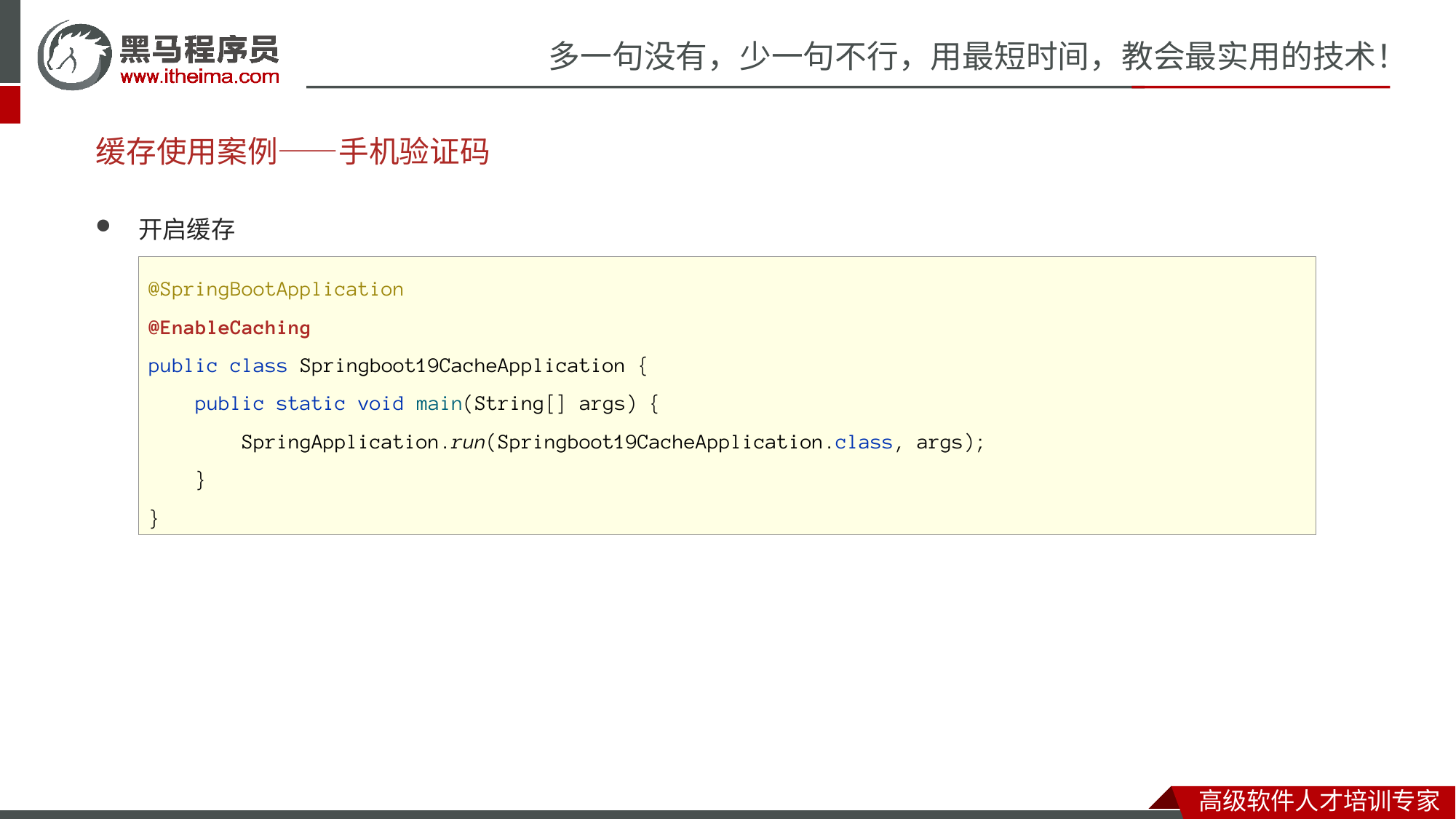

# 缓存使用案例——手机验证码
开启缓存
@SpringBootApplication
@EnableCaching
public class Springboot19CacheApplication {
    public static void main(String[] args) {
        SpringApplication.run(Springboot19CacheApplication.class, args);
    }
}